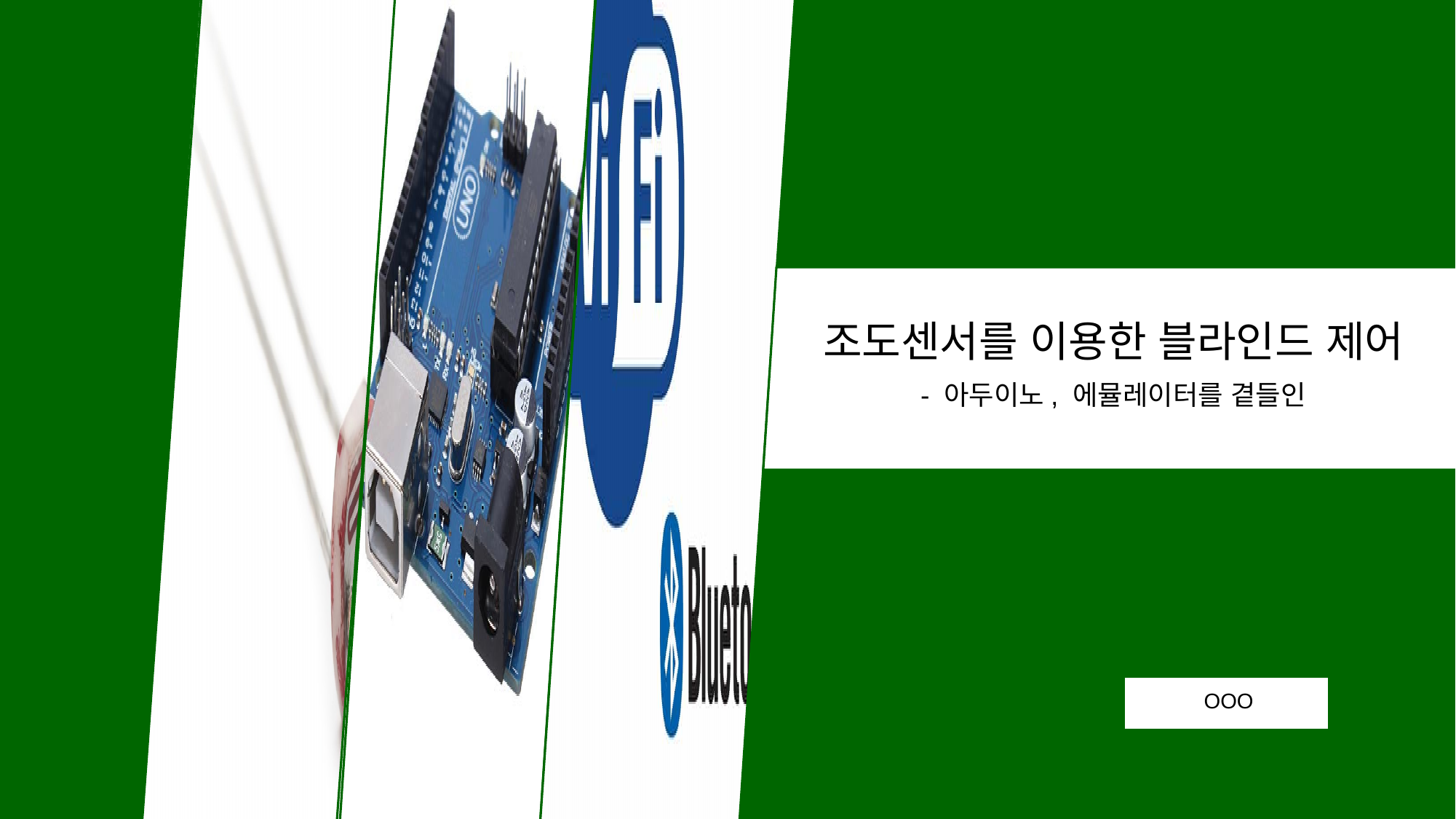

조도센서를 이용한 블라인드 제어
- 아두이노, 에뮬레이터를 곁들인

OOO